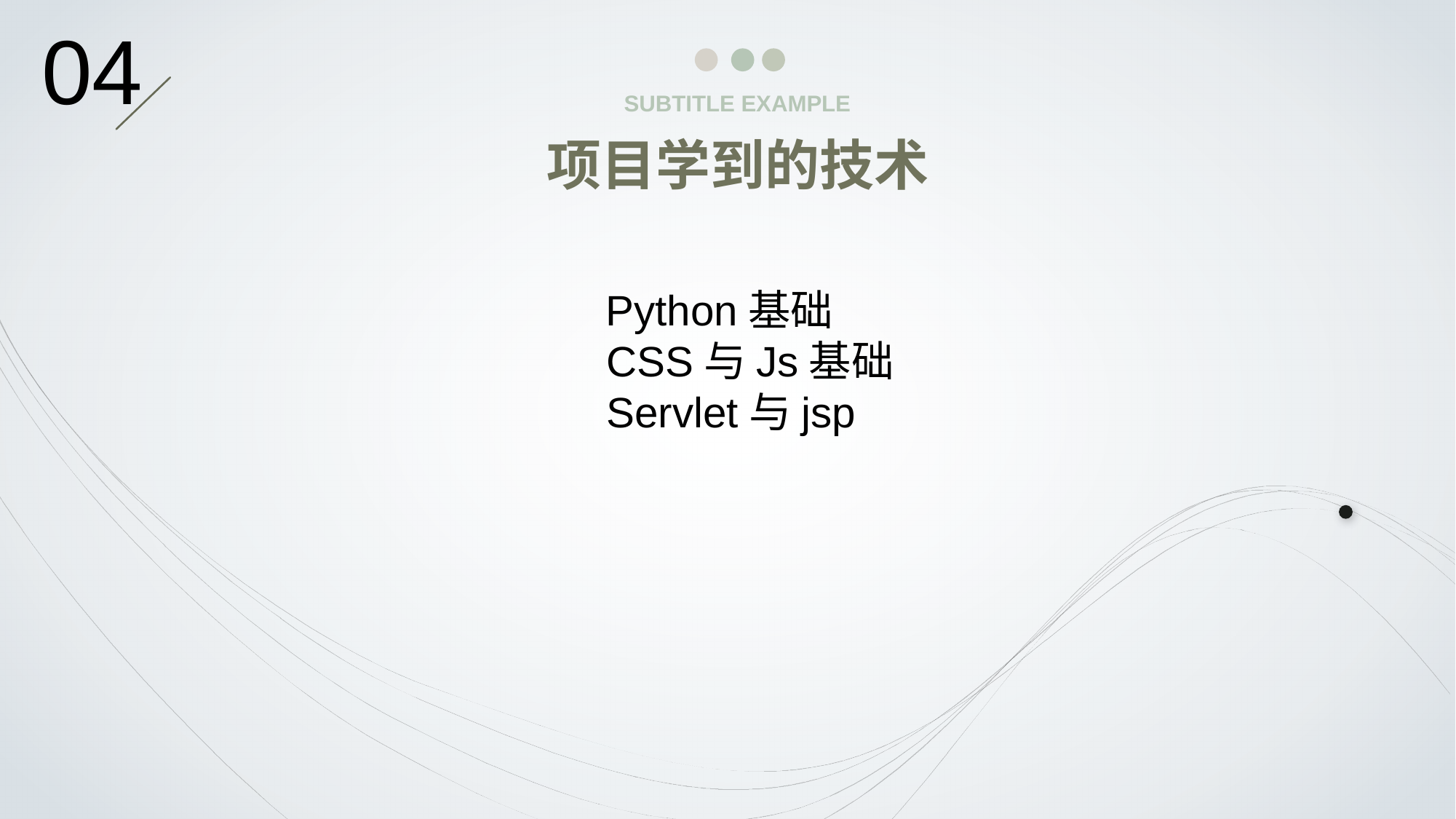

04

SUBTITLE EXAMPLE
# 项目学到的技术
   Python基础
  CSS与Js基础
  Servlet与jsp